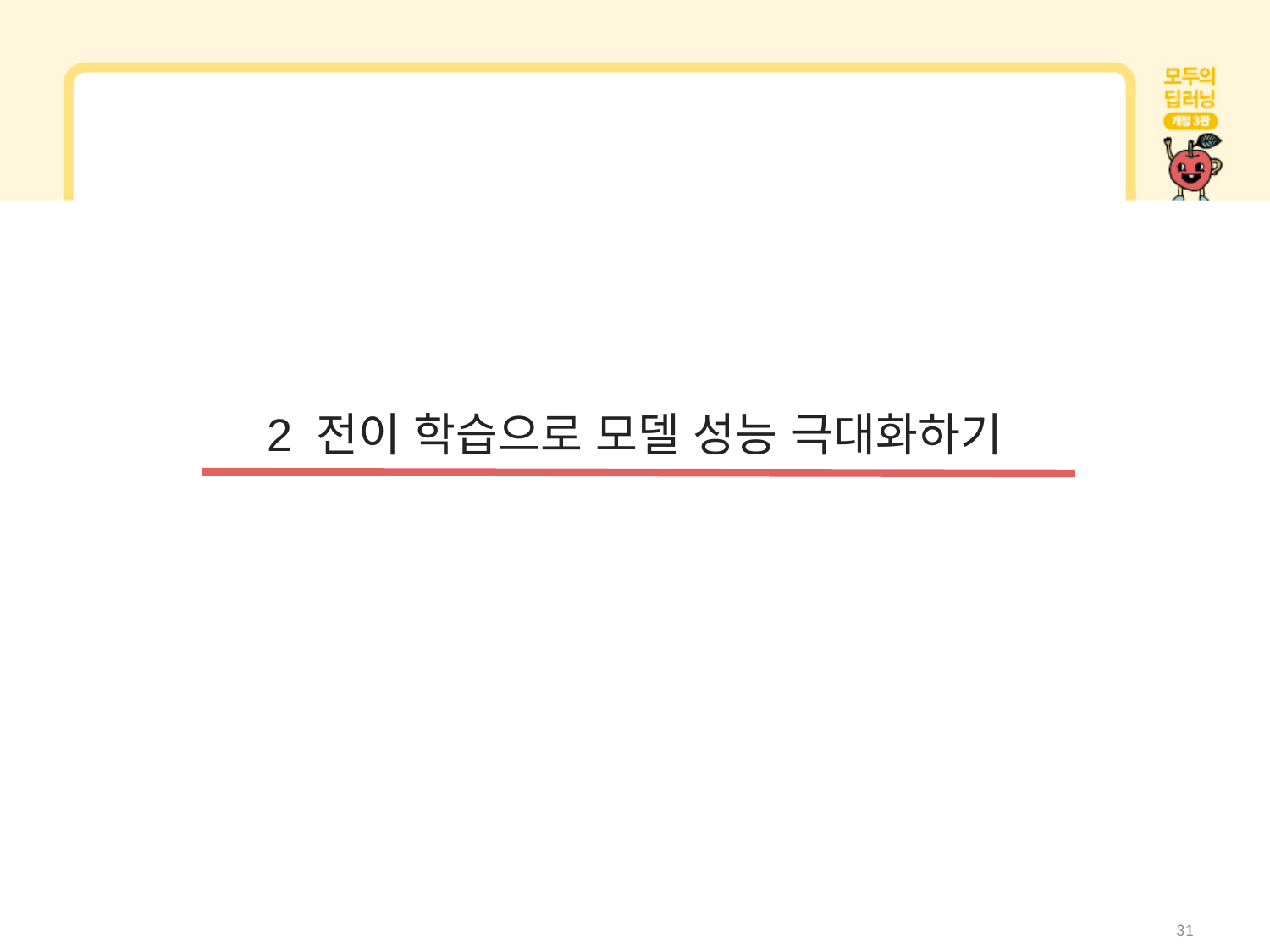

2 전이 학습으로 모델 성능 극대화하기
31